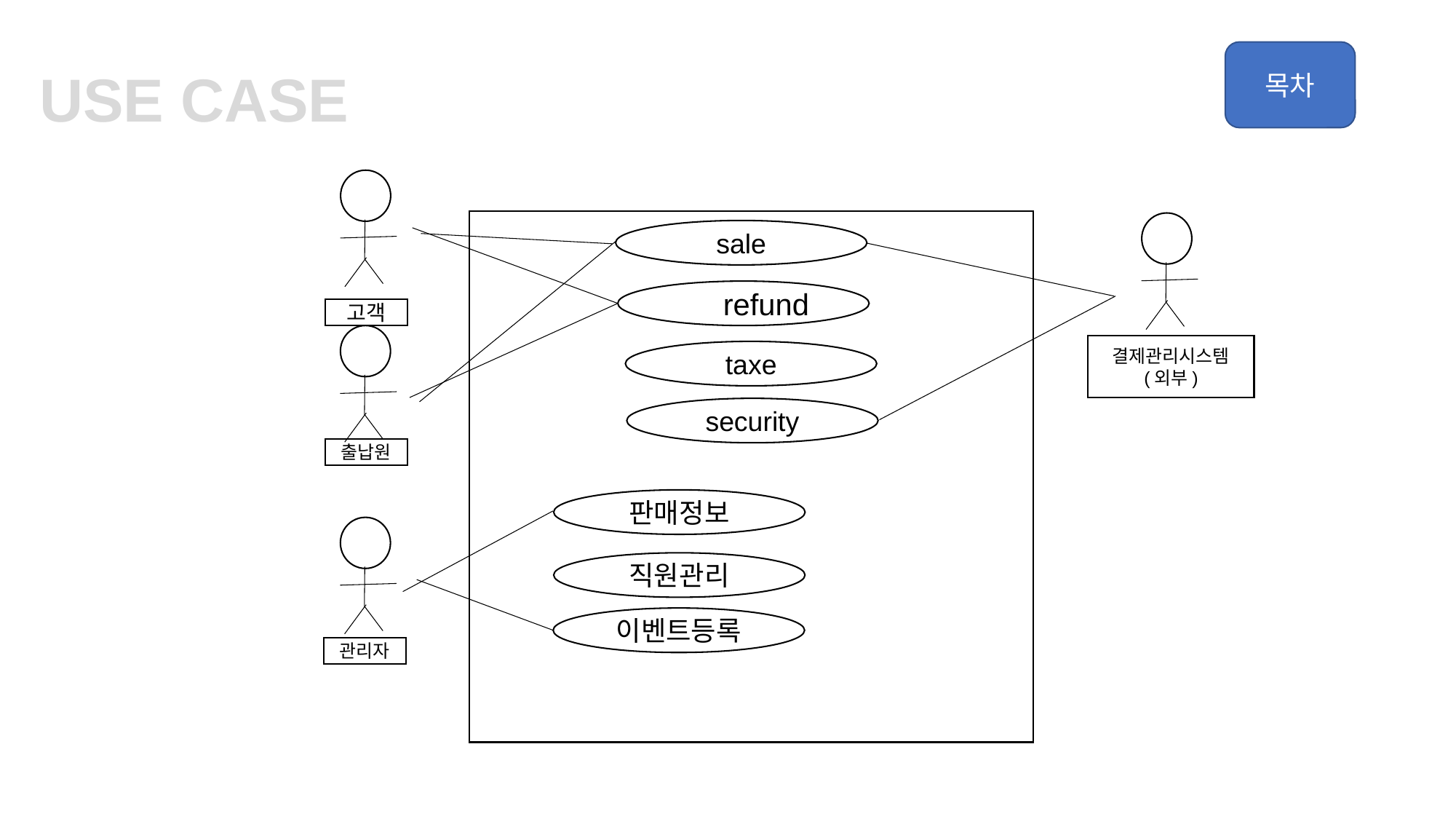

Use case

sale
refund
고객

결제관리시스템
(외부)
taxe
security
출납원
판매정보

직원관리
이벤트등록
관리자